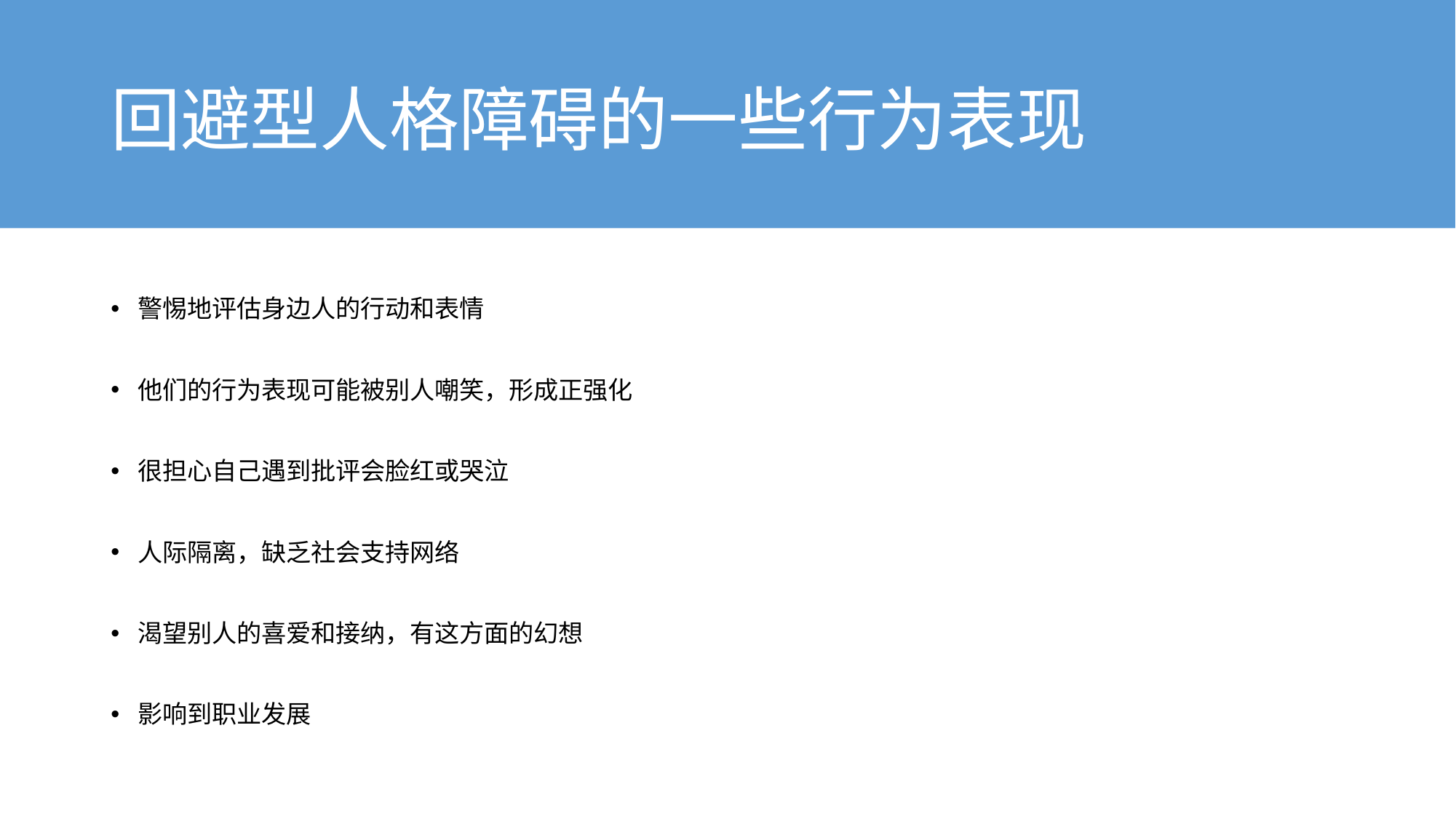

# 回避型人格障碍的一些行为表现
警惕地评估身边人的行动和表情

他们的行为表现可能被别人嘲笑，形成正强化

很担心自己遇到批评会脸红或哭泣

人际隔离，缺乏社会支持网络

渴望别人的喜爱和接纳，有这方面的幻想

影响到职业发展